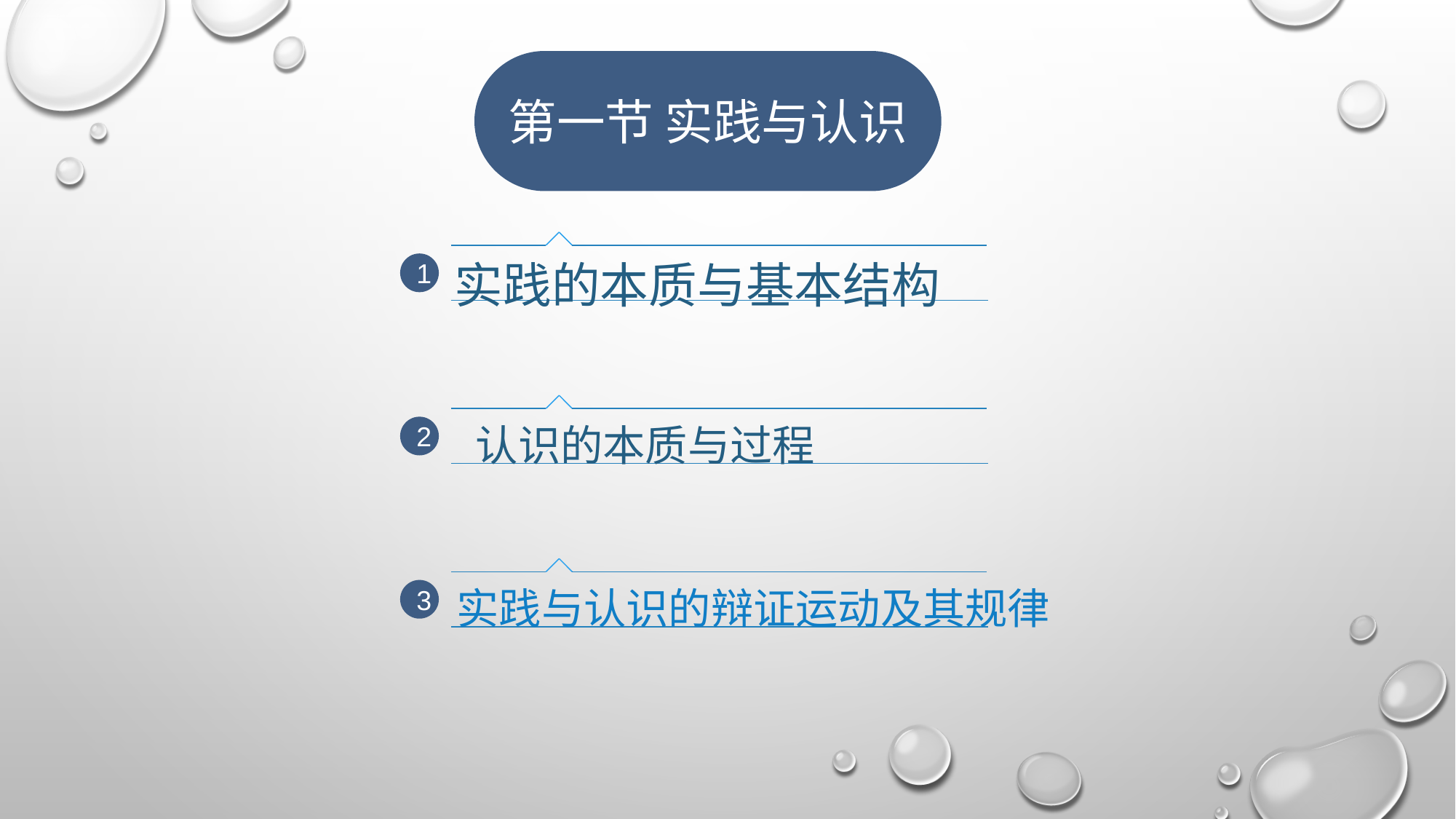

第一节 实践与认识
实践的本质与基本结构

1

2
认识的本质与过程
实践与认识的辩证运动及其规律
3